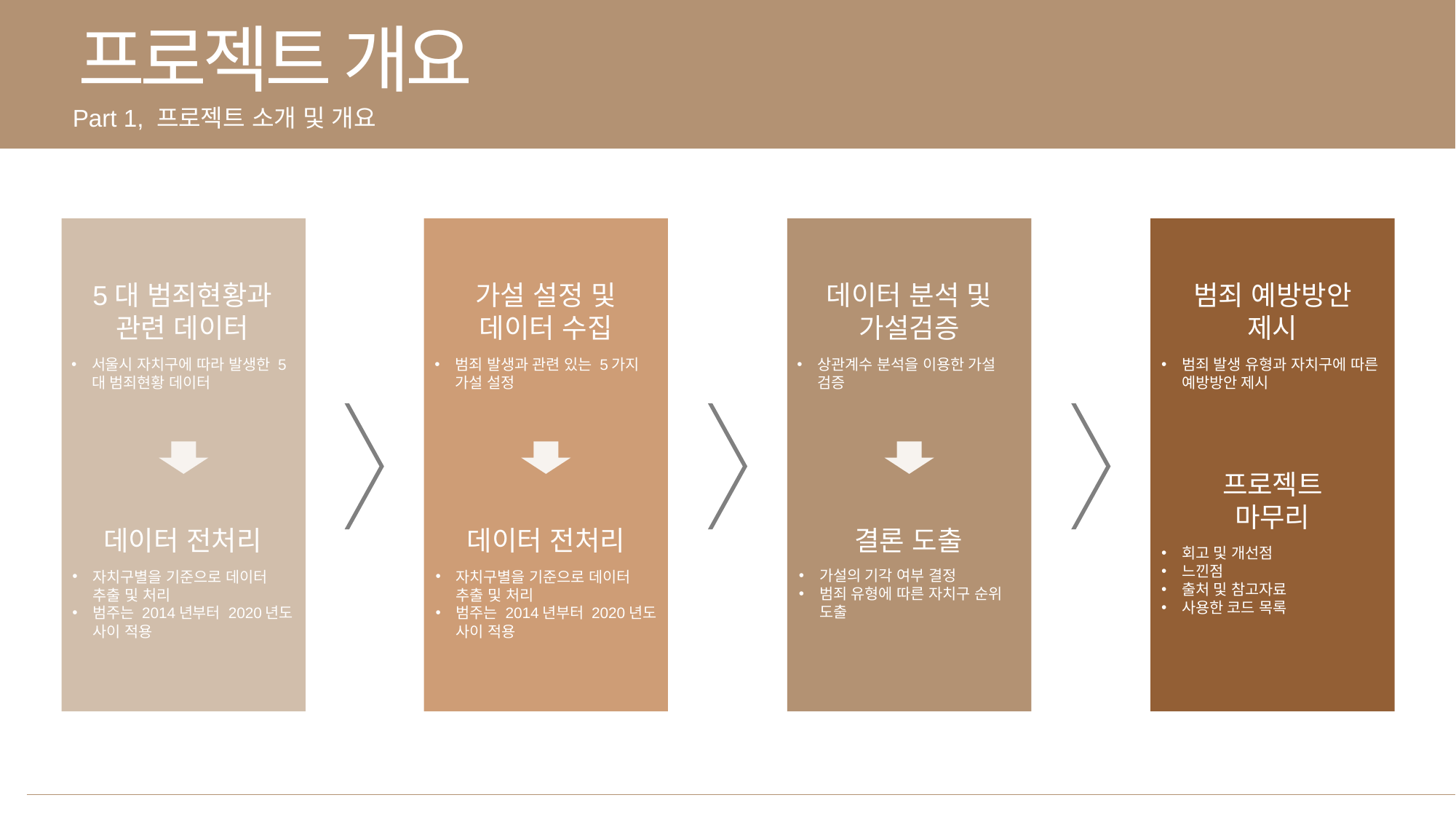

프로젝트 개요
Part 1, 프로젝트 소개 및 개요

데이터 분석 및
가설검증
범죄 예방방안
제시
5대 범죄현황과
관련 데이터
가설 설정 및
데이터 수집
상관계수 분석을 이용한 가설 검증
범죄 발생 유형과 자치구에 따른 예방방안 제시
서울시 자치구에 따라 발생한 5대 범죄현황 데이터
범죄 발생과 관련 있는 5가지 가설 설정

프로젝트
마무리
데이터 전처리
결론 도출
데이터 전처리
회고 및 개선점
느낀점
출처 및 참고자료
사용한 코드 목록
가설의 기각 여부 결정
범죄 유형에 따른 자치구 순위 도출
자치구별을 기준으로 데이터 추출 및 처리
범주는 2014년부터 2020년도 사이 적용
자치구별을 기준으로 데이터 추출 및 처리
범주는 2014년부터 2020년도 사이 적용